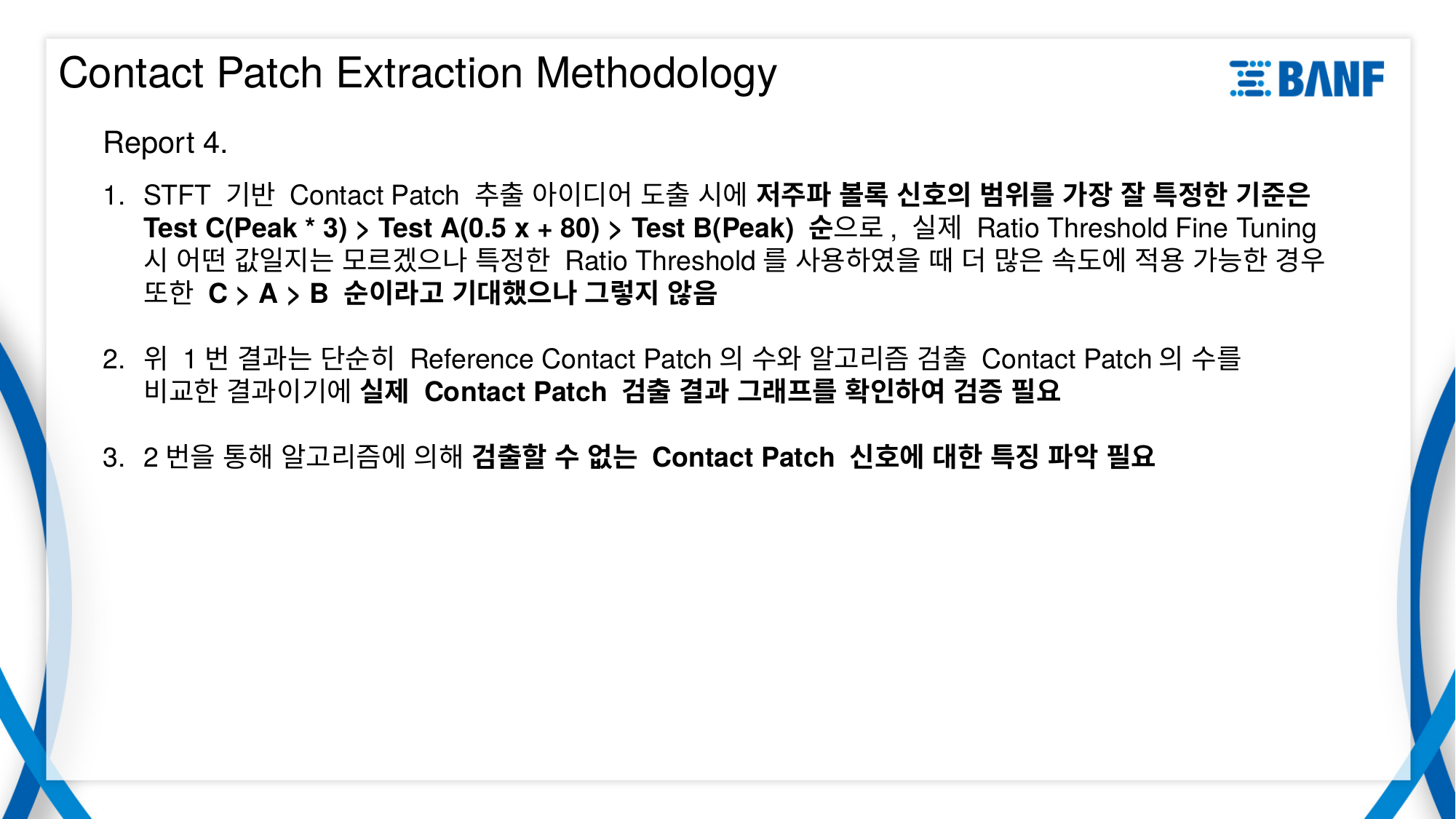

# Contact Patch Extraction Methodology
Report 4.
STFT 기반 Contact Patch 추출 아이디어 도출 시에 저주파 볼록 신호의 범위를 가장 잘 특정한 기준은 Test C(Peak * 3) > Test A(0.5 x + 80) > Test B(Peak) 순으로, 실제 Ratio Threshold Fine Tuning 시 어떤 값일지는 모르겠으나 특정한 Ratio Threshold를 사용하였을 때 더 많은 속도에 적용 가능한 경우 또한 C > A > B 순이라고 기대했으나 그렇지 않음

위 1번 결과는 단순히 Reference Contact Patch의 수와 알고리즘 검출 Contact Patch의 수를
비교한 결과이기에 실제 Contact Patch 검출 결과 그래프를 확인하여 검증 필요

2번을 통해 알고리즘에 의해 검출할 수 없는 Contact Patch 신호에 대한 특징 파악 필요